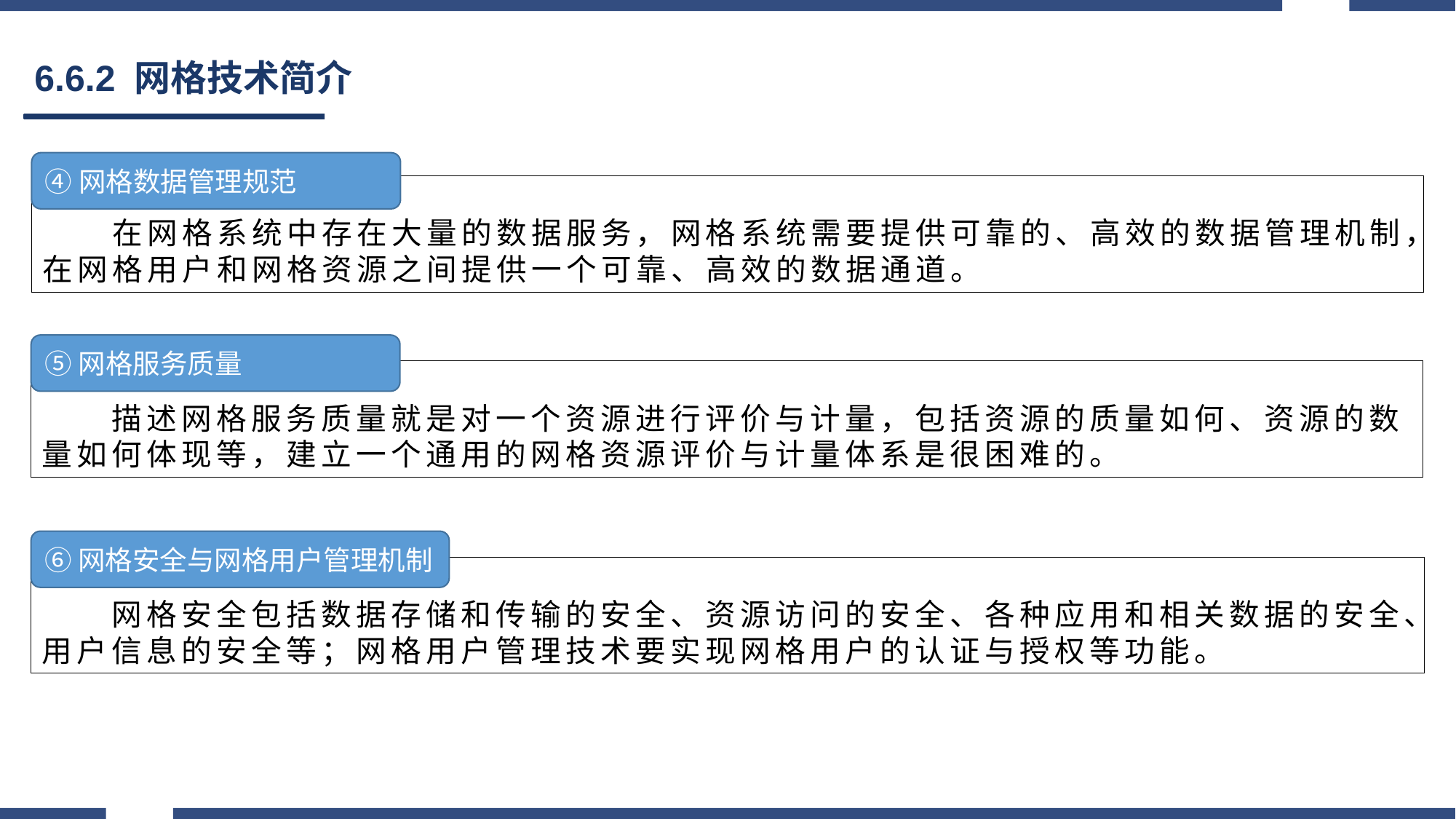

# 6.6.2 网格技术简介
④网格数据管理规范

　　在网格系统中存在大量的数据服务，网格系统需要提供可靠的、高效的数据管理机制，在网格用户和网格资源之间提供一个可靠、高效的数据通道。
⑤网格服务质量

　　描述网格服务质量就是对一个资源进行评价与计量，包括资源的质量如何、资源的数量如何体现等，建立一个通用的网格资源评价与计量体系是很困难的。
⑥网格安全与网格用户管理机制

　　网格安全包括数据存储和传输的安全、资源访问的安全、各种应用和相关数据的安全、用户信息的安全等；网格用户管理技术要实现网格用户的认证与授权等功能。